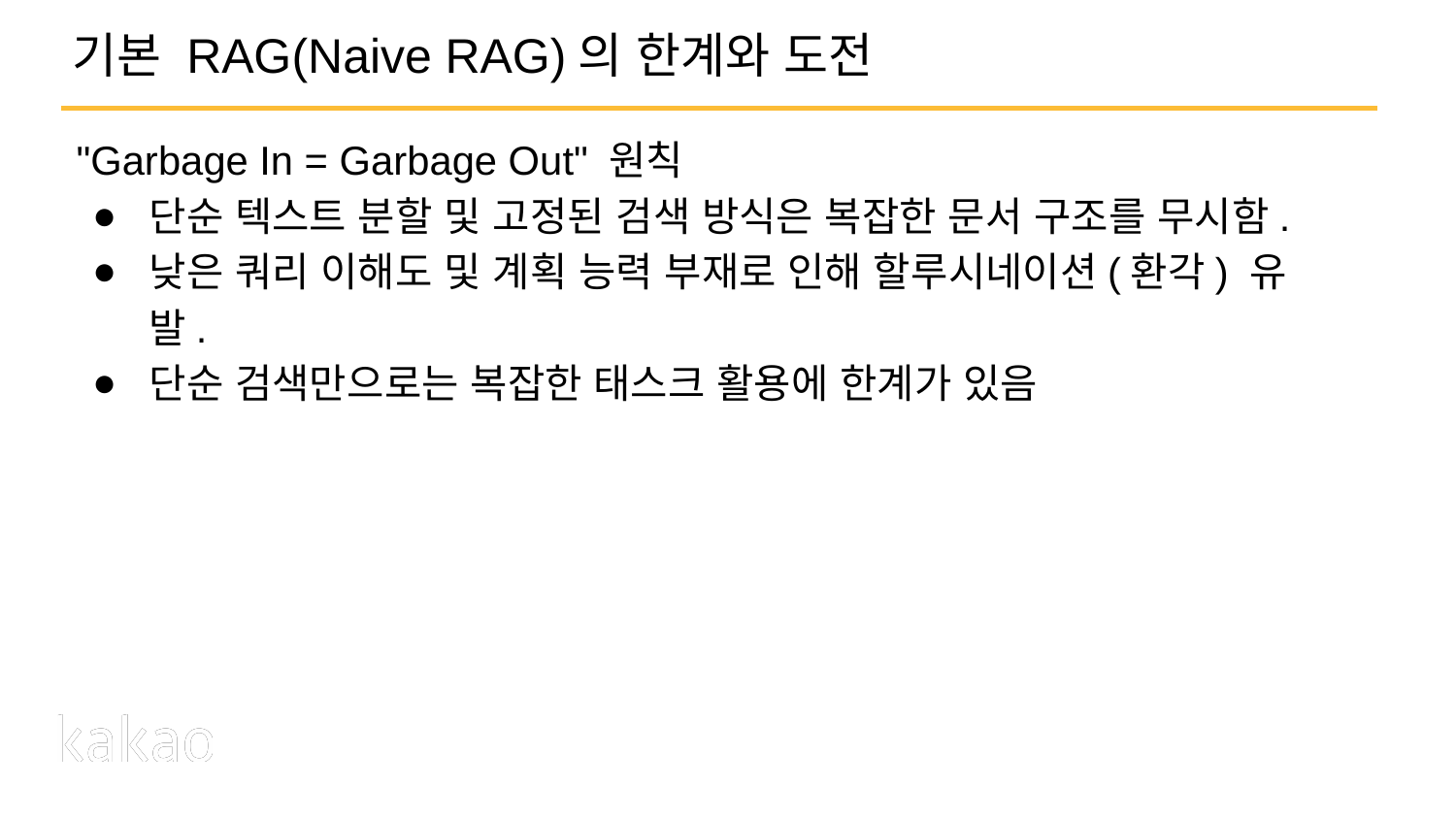

# 기본 RAG(Naive RAG)의 한계와 도전
"Garbage In = Garbage Out" 원칙
단순 텍스트 분할 및 고정된 검색 방식은 복잡한 문서 구조를 무시함.
낮은 쿼리 이해도 및 계획 능력 부재로 인해 할루시네이션(환각) 유발.
단순 검색만으로는 복잡한 태스크 활용에 한계가 있음